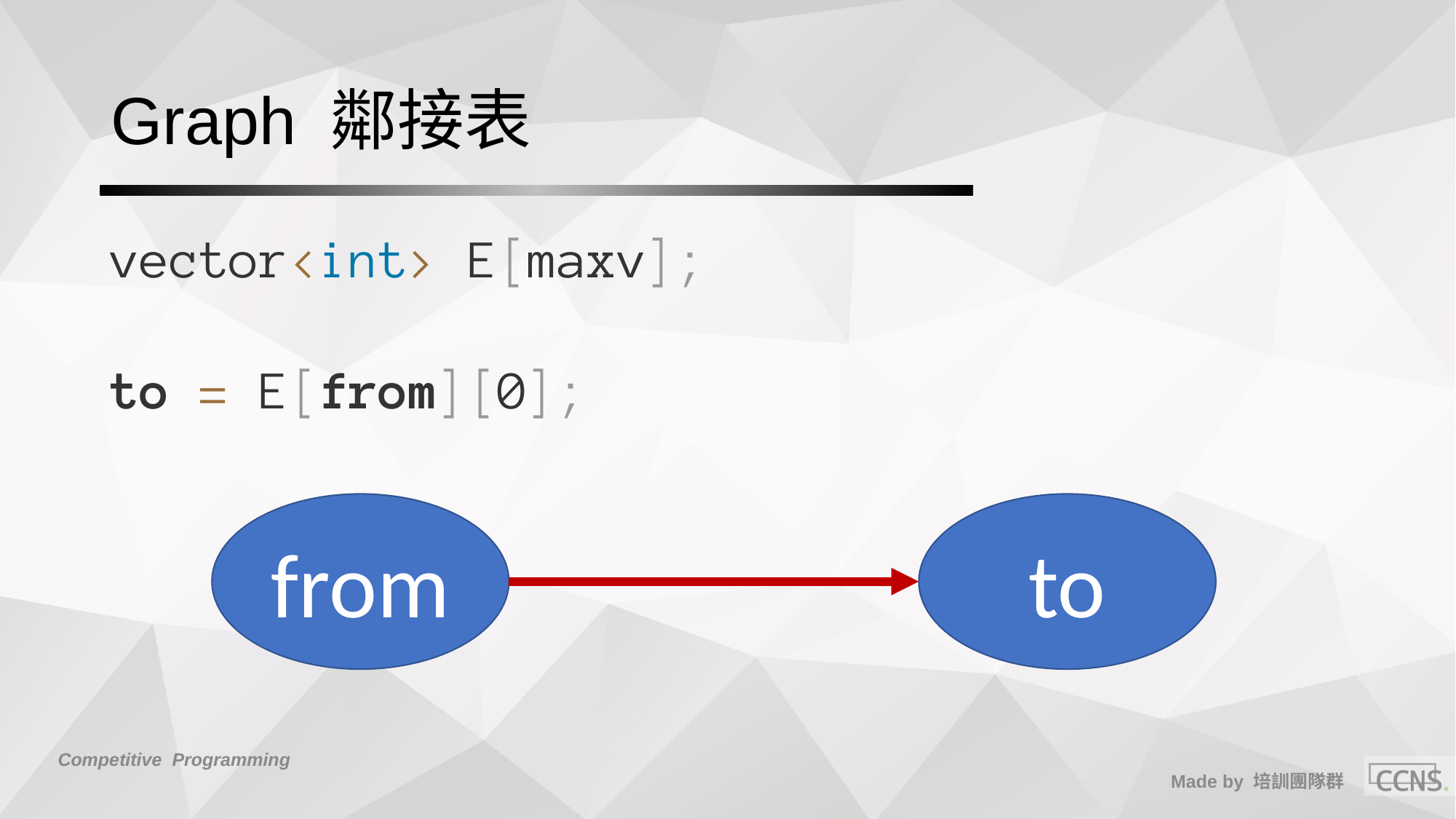

# Graph 鄰接表
vector<int> E[maxv];

to = E[from][0];

to
from